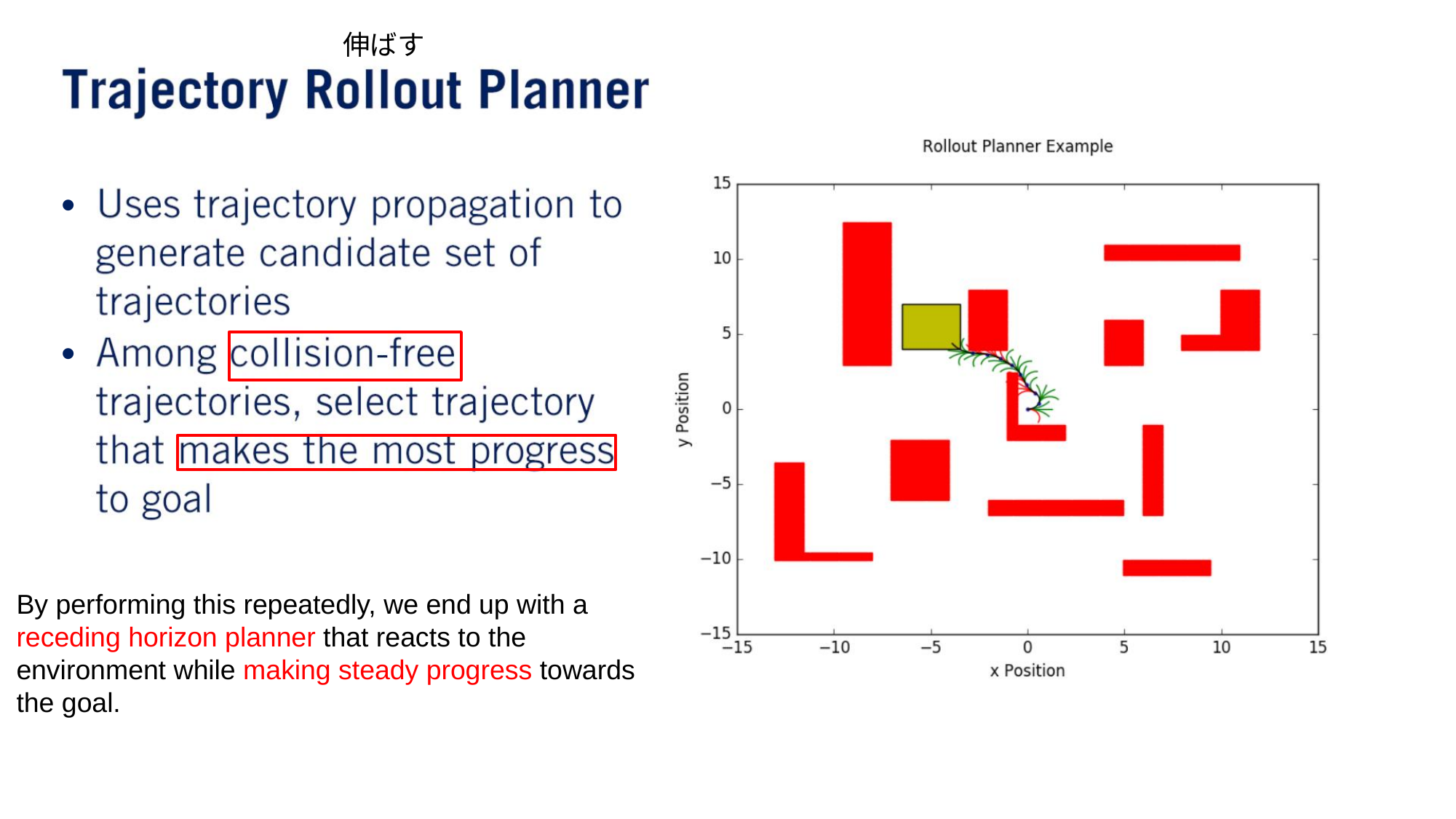

伸ばす
•
•

By performing this repeatedly, we end up with a receding horizon planner that reacts to the environment while making steady progress towards the goal.